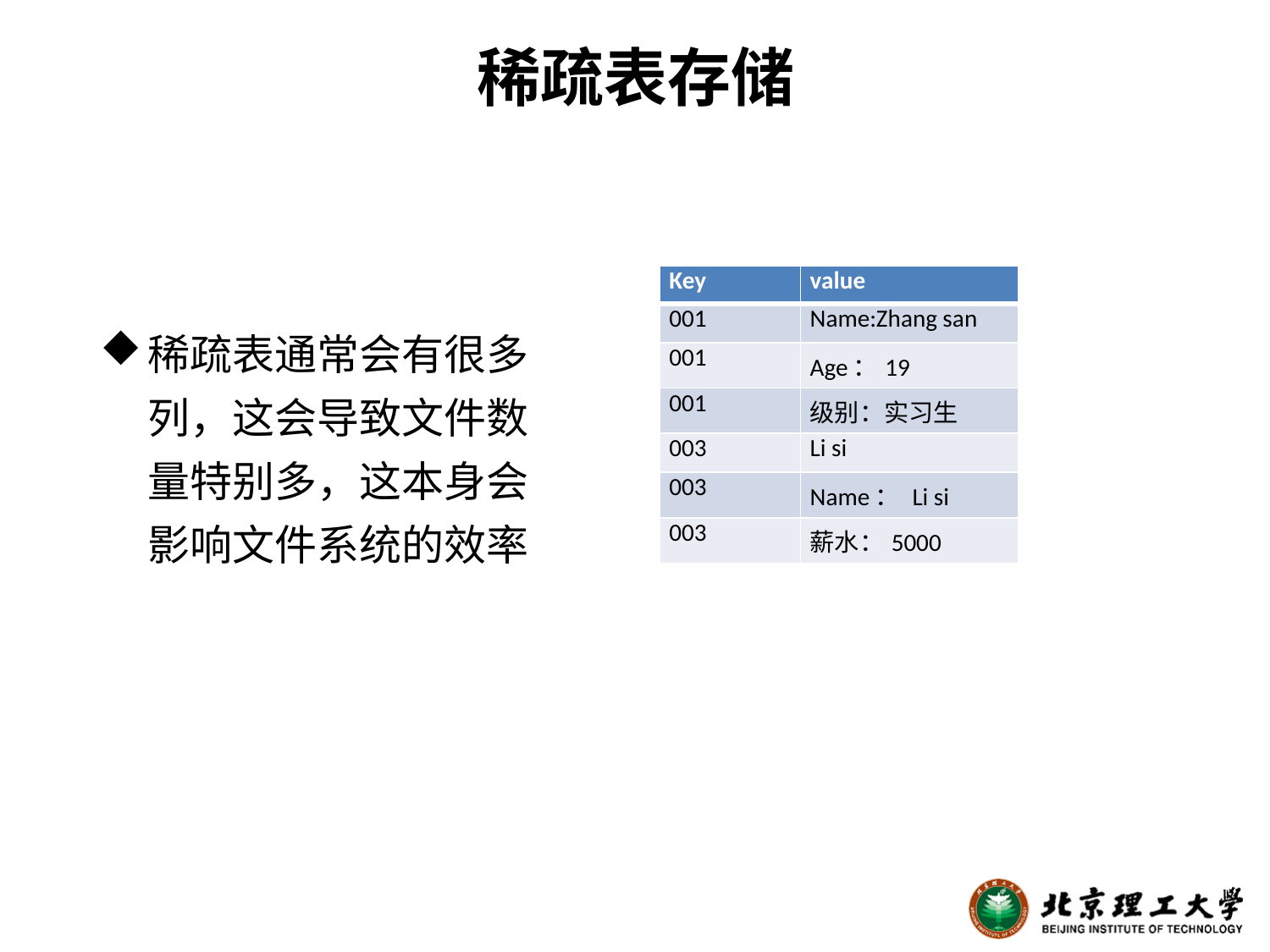

# 稀疏表存储
| Key | value |
| --- | --- |
| 001 | Name:Zhang san |
| 001 | Age：19 |
| 001 | 级别：实习生 |
| 003 | Li si |
| 003 | Name： Li si |
| 003 | 薪水：5000 |
稀疏表通常会有很多列，这会导致文件数量特别多，这本身会影响文件系统的效率